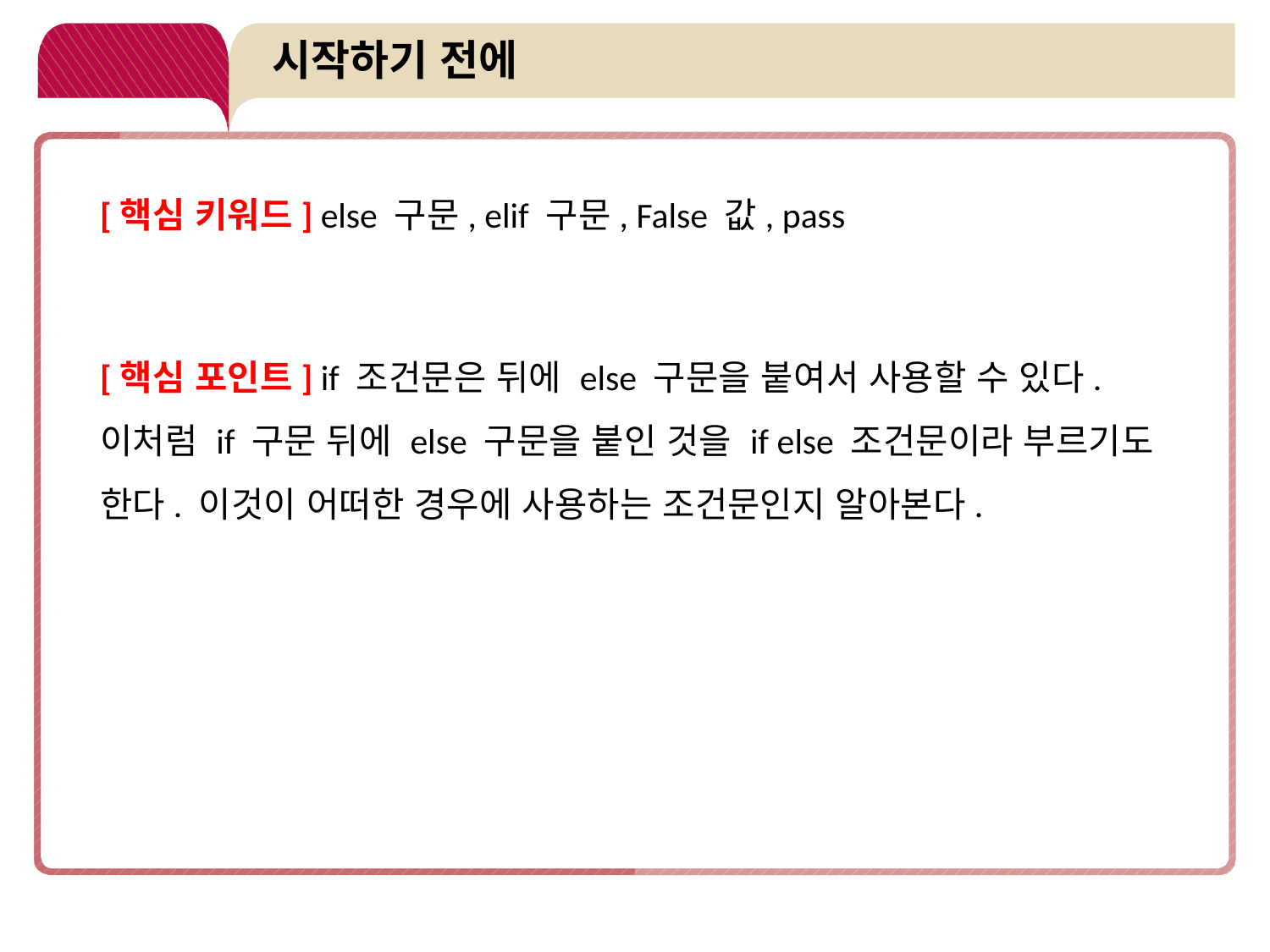

# 시작하기 전에
[핵심 키워드] else 구문, elif 구문, False 값, pass

[핵심 포인트] if 조건문은 뒤에 else 구문을 붙여서 사용할 수 있다. 이처럼 if 구문 뒤에 else 구문을 붙인 것을 if else 조건문이라 부르기도 한다. 이것이 어떠한 경우에 사용하는 조건문인지 알아본다.